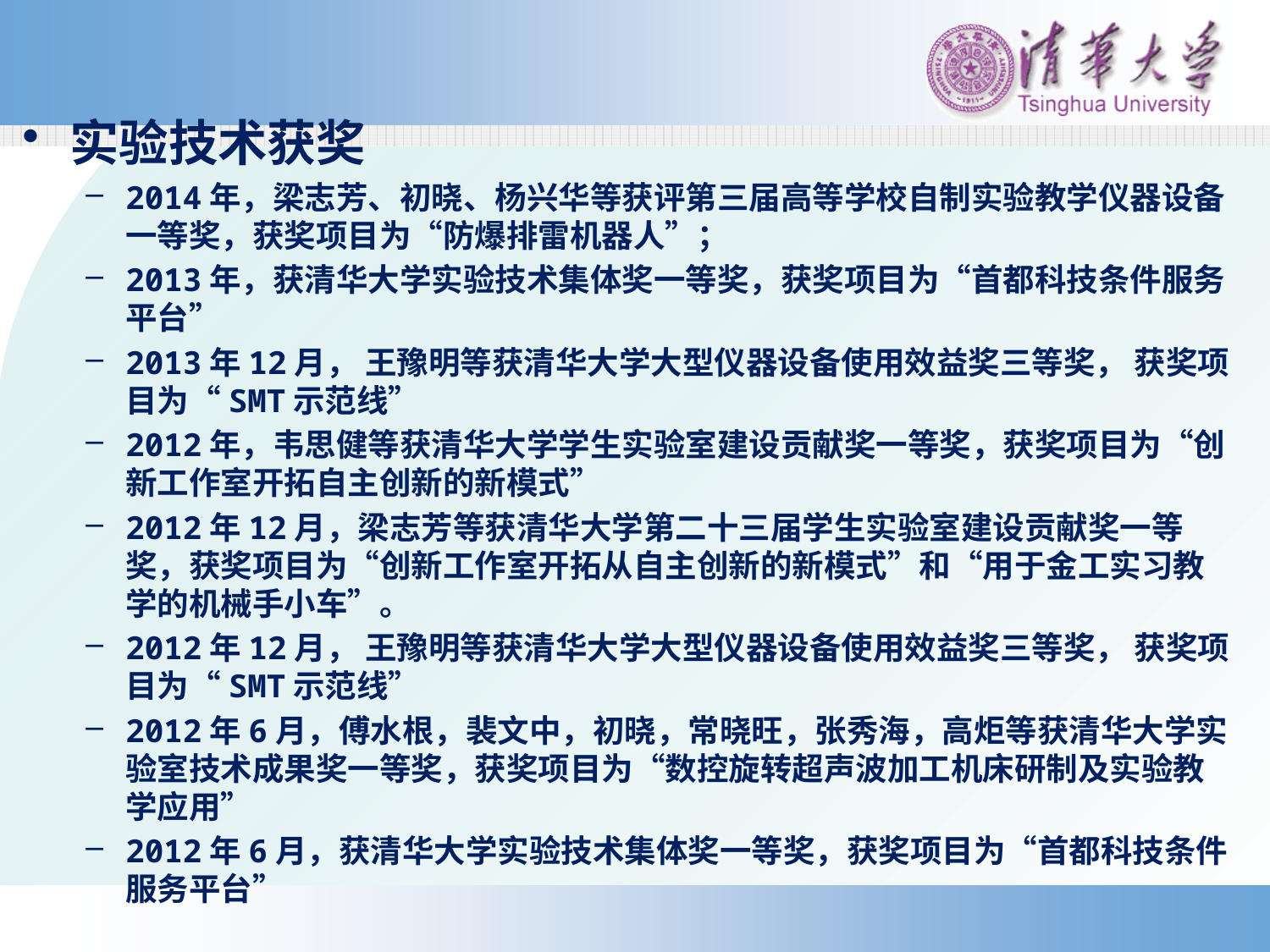

实验技术获奖
2014年，梁志芳、初晓、杨兴华等获评第三届高等学校自制实验教学仪器设备一等奖，获奖项目为“防爆排雷机器人”；
2013年，获清华大学实验技术集体奖一等奖，获奖项目为“首都科技条件服务平台”
2013年12月， 王豫明等获清华大学大型仪器设备使用效益奖三等奖， 获奖项目为“SMT示范线”
2012年，韦思健等获清华大学学生实验室建设贡献奖一等奖，获奖项目为“创新工作室开拓自主创新的新模式”
2012年12月，梁志芳等获清华大学第二十三届学生实验室建设贡献奖一等奖，获奖项目为“创新工作室开拓从自主创新的新模式”和“用于金工实习教学的机械手小车”。
2012年12月， 王豫明等获清华大学大型仪器设备使用效益奖三等奖， 获奖项目为“SMT示范线”
2012年6月，傅水根，裴文中，初晓，常晓旺，张秀海，高炬等获清华大学实验室技术成果奖一等奖，获奖项目为“数控旋转超声波加工机床研制及实验教学应用”
2012年6月，获清华大学实验技术集体奖一等奖，获奖项目为“首都科技条件服务平台”